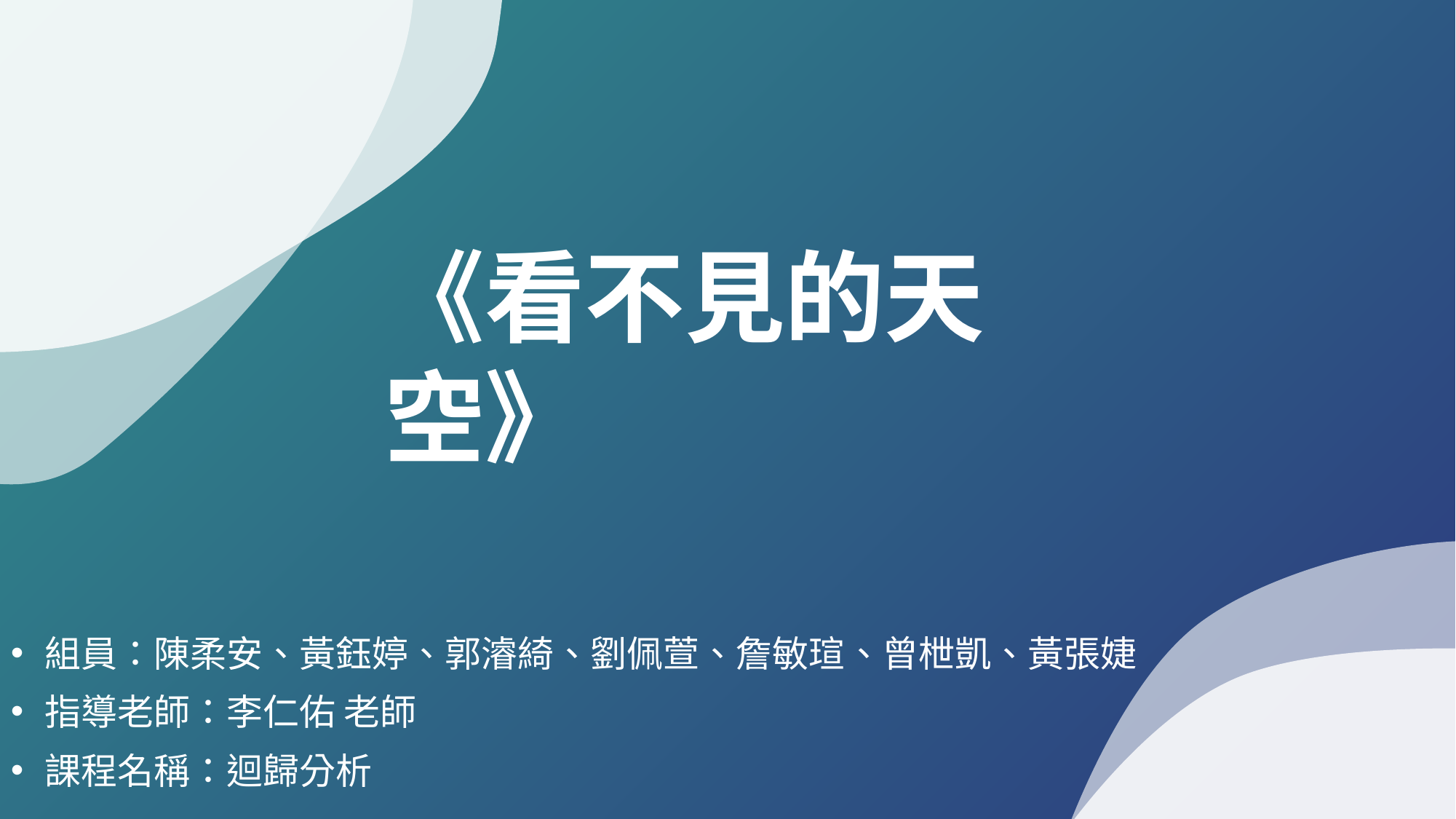

《看不見的天空》
組員：陳柔安、黃鈺婷、郭濬綺、劉佩萱、詹敏瑄、曾枻凱、黃張婕
指導老師：李仁佑 老師
課程名稱：迴歸分析